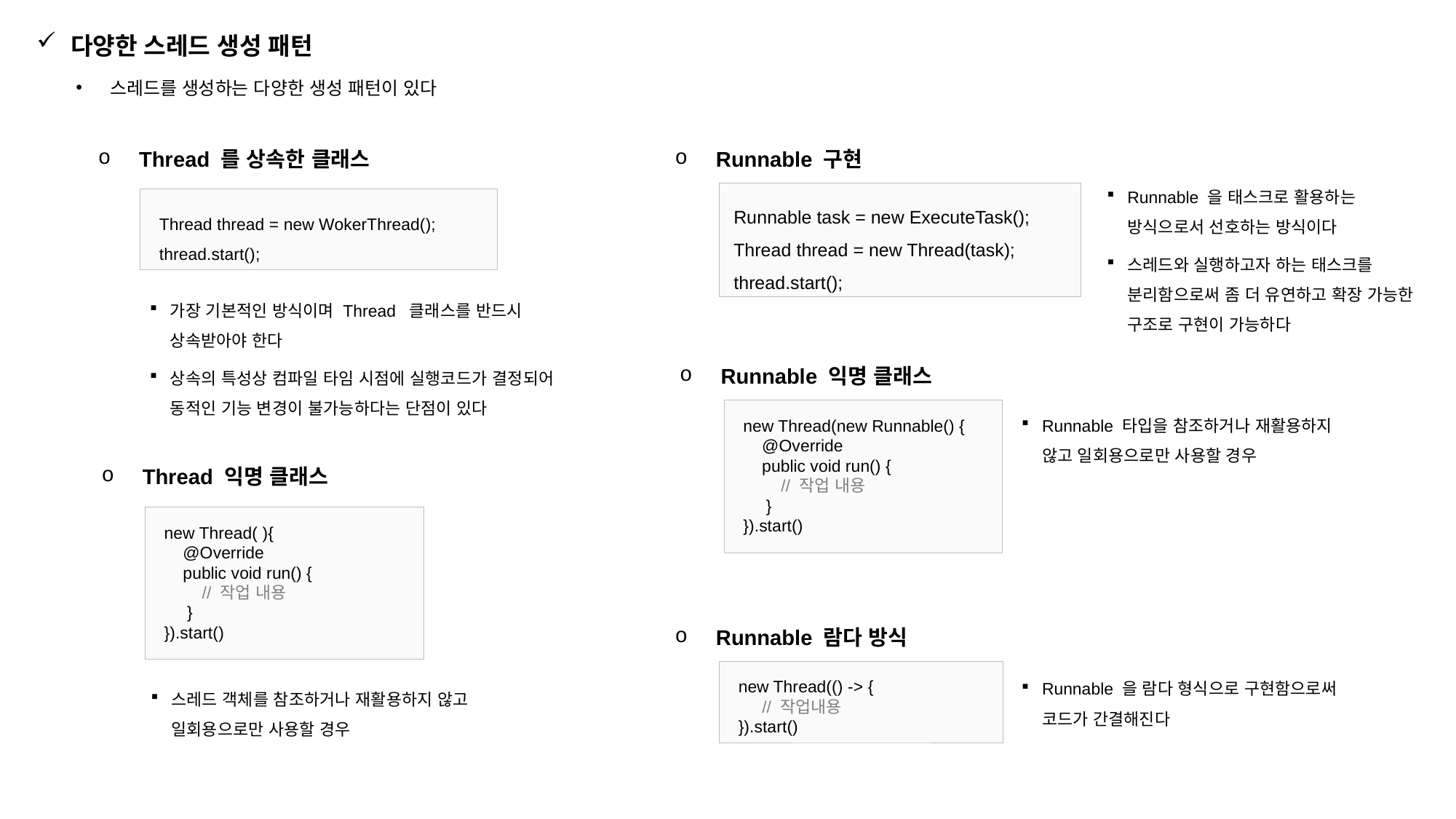

다양한 스레드 생성 패턴
스레드를 생성하는 다양한 생성 패턴이 있다
Thread 를 상속한 클래스
Runnable 구현
Runnable 을 태스크로 활용하는 방식으로서 선호하는 방식이다
스레드와 실행하고자 하는 태스크를 분리함으로써 좀 더 유연하고 확장 가능한 구조로 구현이 가능하다

Runnable task = new ExecuteTask();
Thread thread = new Thread(task);
thread.start();
Thread thread = new WokerThread();
thread.start();
가장 기본적인 방식이며 Thread  클래스를 반드시 상속받아야 한다
상속의 특성상 컴파일 타임 시점에 실행코드가 결정되어 동적인 기능 변경이 불가능하다는 단점이 있다
Runnable 익명 클래스

Runnable 타입을 참조하거나 재활용하지 않고 일회용으로만 사용할 경우
new Thread(new Runnable() {
    @Override
    public void run() {
        // 작업 내용
    }
}).start()
Thread 익명 클래스

new Thread( ){
    @Override
    public void run() {
        // 작업 내용
    }
}).start()
Runnable 람다 방식

Runnable 을 람다 형식으로 구현함으로써 코드가 간결해진다
new Thread(() -> {
     // 작업내용
}).start()
스레드 객체를 참조하거나 재활용하지 않고 일회용으로만 사용할 경우